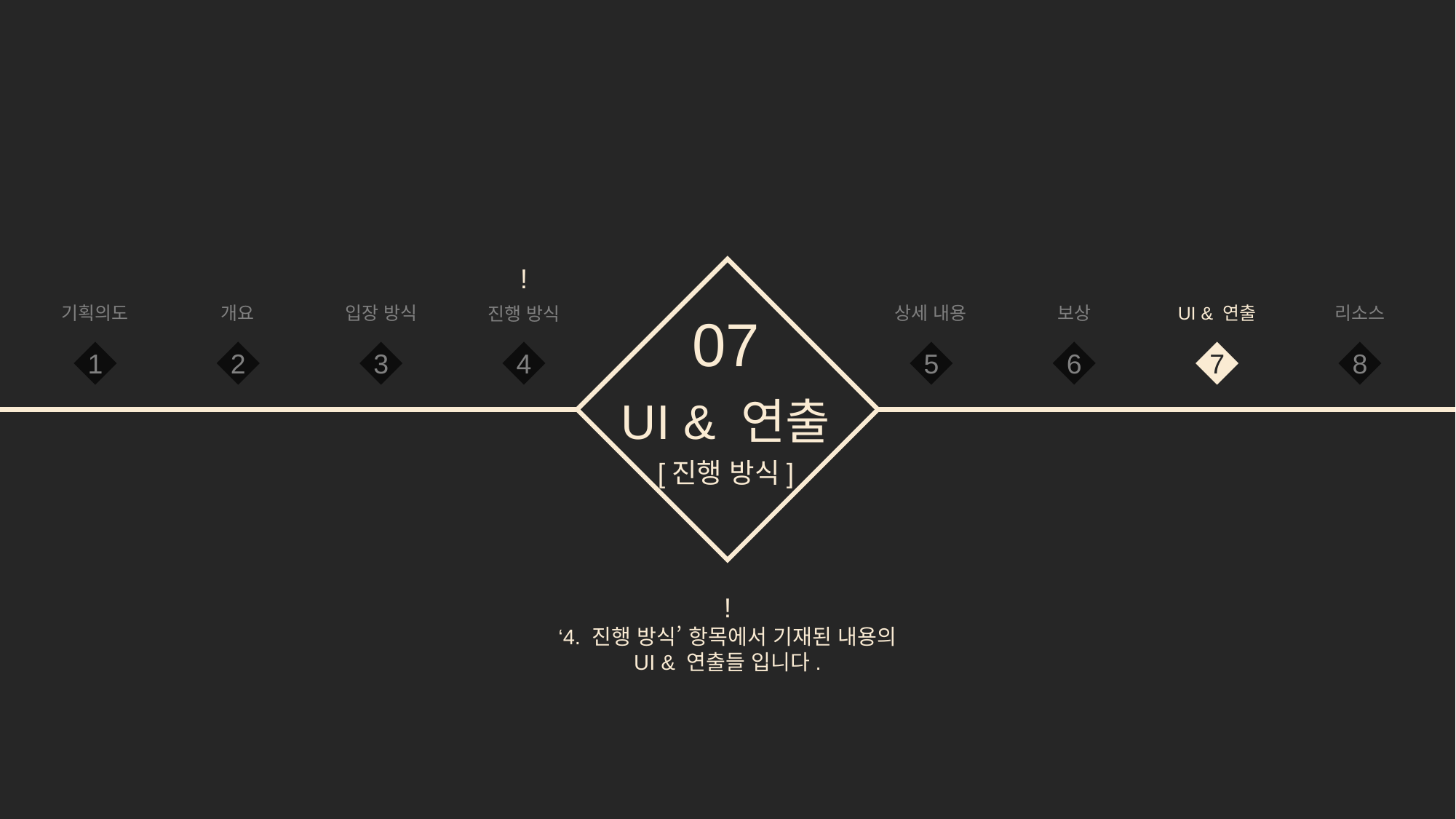

!

기획의도
입장 방식
상세 내용
UI & 연출
리소스
개요
보상
진행 방식
07
1
2
3
4
5
6
7
8
UI & 연출
[진행 방식]
!
‘4. 진행 방식’ 항목에서 기재된 내용의
UI & 연출들 입니다.